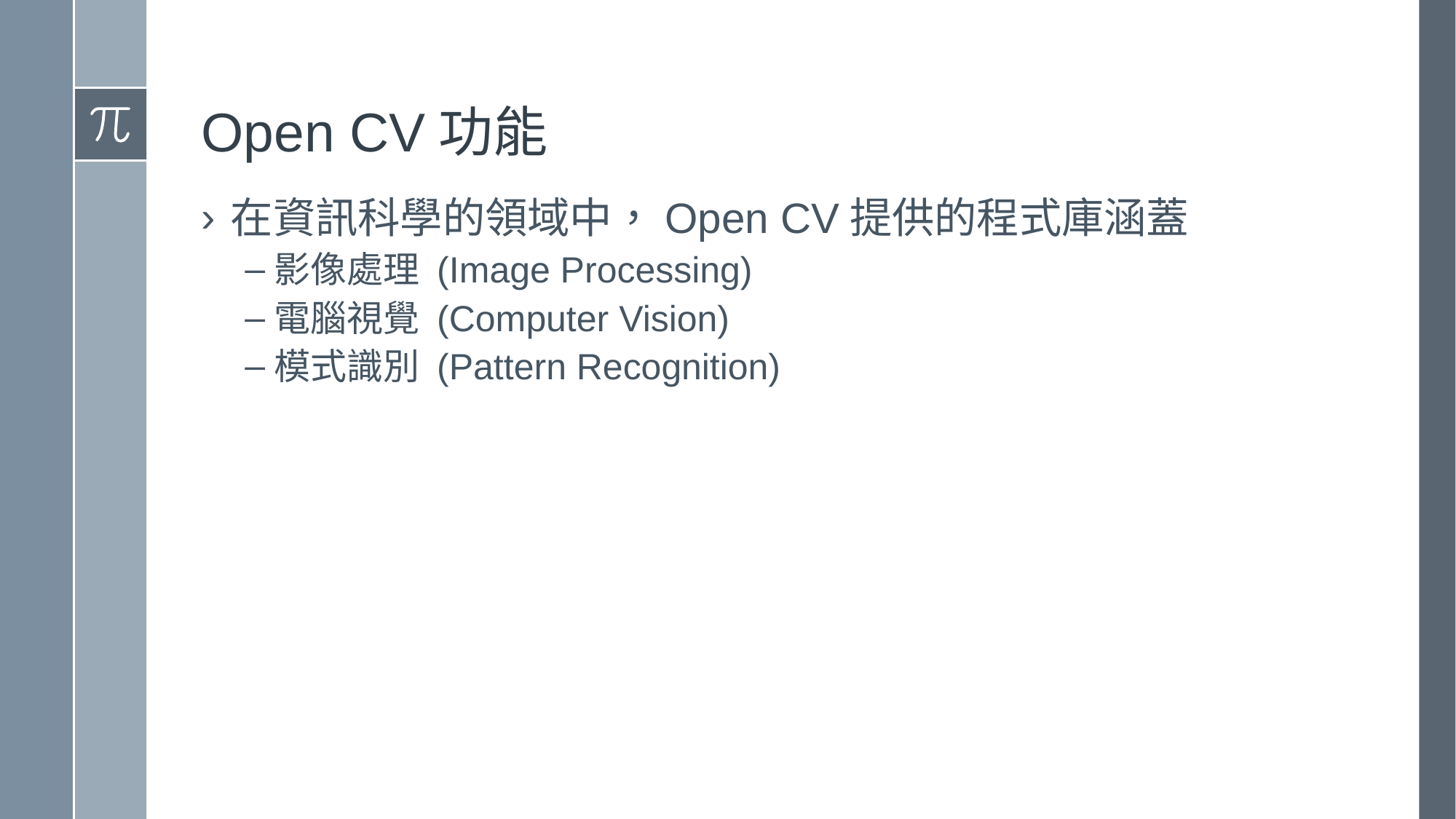

# Open CV功能
在資訊科學的領域中，Open CV提供的程式庫涵蓋
影像處理 (Image Processing)
電腦視覺 (Computer Vision)
模式識別 (Pattern Recognition)